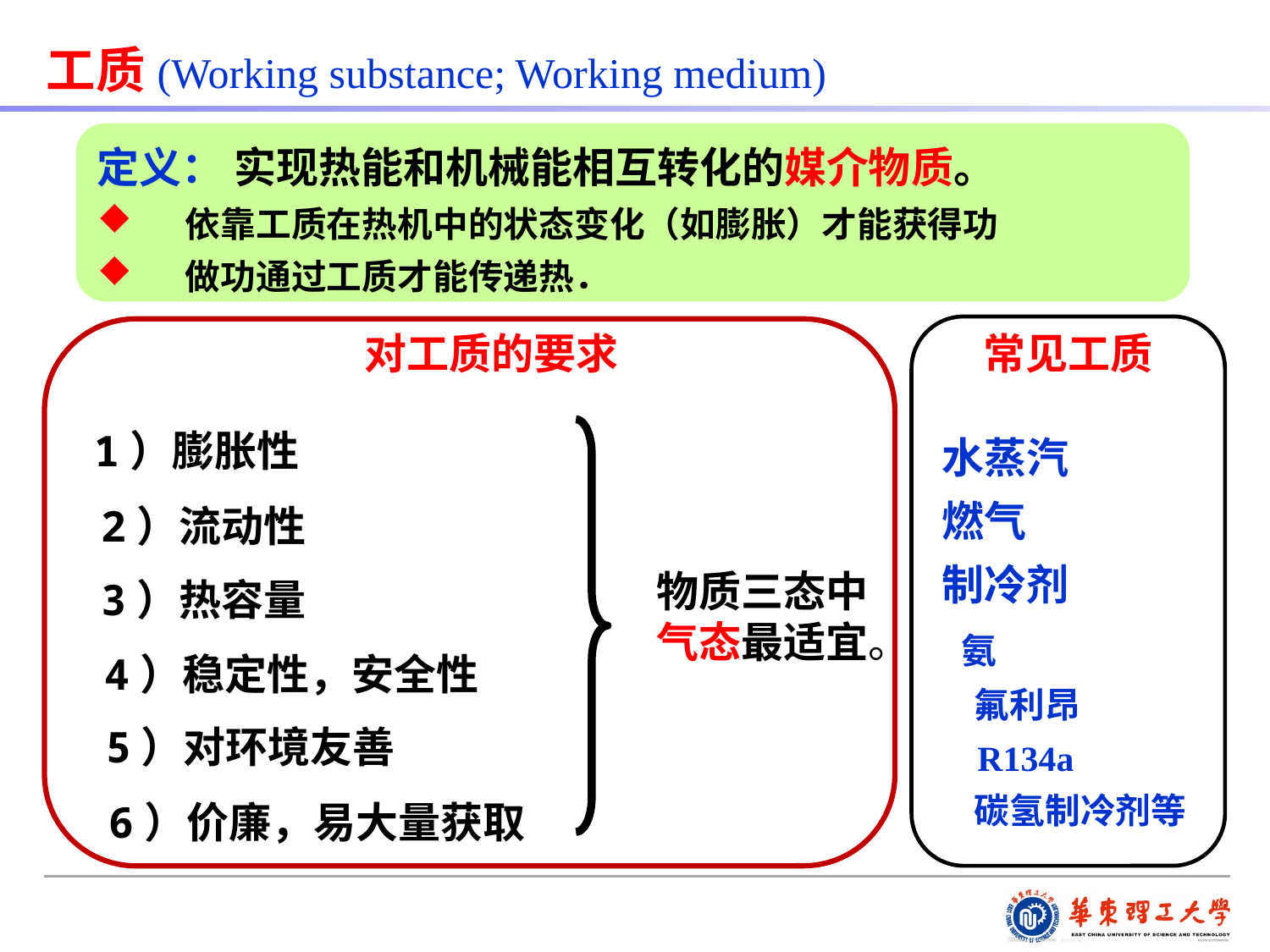

工质(Working substance; Working medium)
定义： 实现热能和机械能相互转化的媒介物质。
    依靠工质在热机中的状态变化（如膨胀）才能获得功
    做功通过工质才能传递热．

对工质的要求
常见工质
水蒸汽
燃气
制冷剂
 氨
   氟利昂
    R134a
   碳氢制冷剂等

 1）膨胀性

 2）流动性
物质三态中
气态最适宜。
 3）热容量
 4）稳定性，安全性
 5）对环境友善
 6）价廉，易大量获取